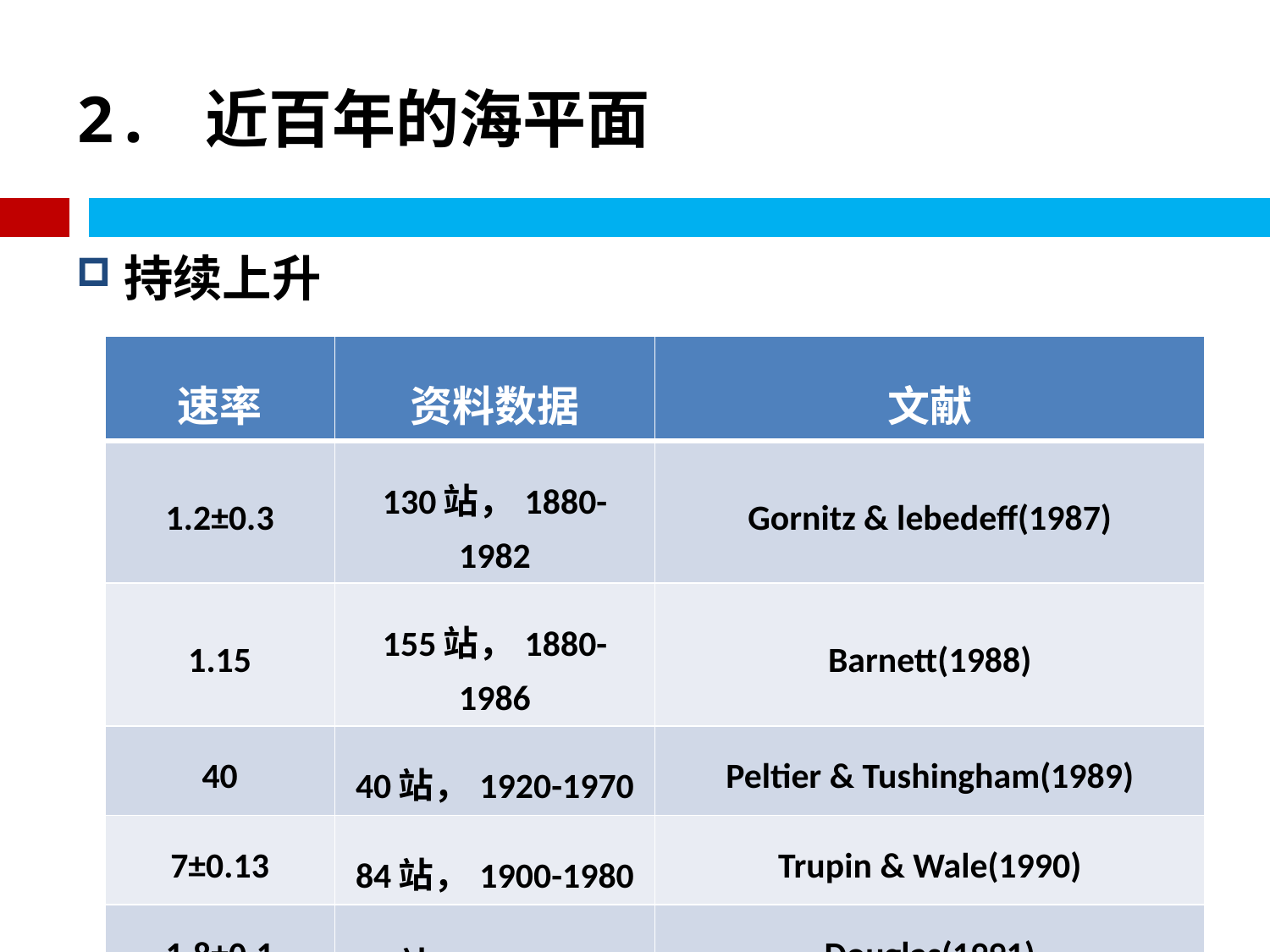

# 2. 近百年的海平面
持续上升
| 速率 | 资料数据 | 文献 |
| --- | --- | --- |
| 1.2±0.3 | 130站，1880-1982 | Gornitz & lebedeff(1987) |
| 1.15 | 155站，1880-1986 | Barnett(1988) |
| 40 | 40站，1920-1970 | Peltier & Tushingham(1989) |
| 7±0.13 | 84站，1900-1980 | Trupin & Wale(1990) |
| 1.8±0.1 | 21站，1880-1980 | Douglas(1991) |